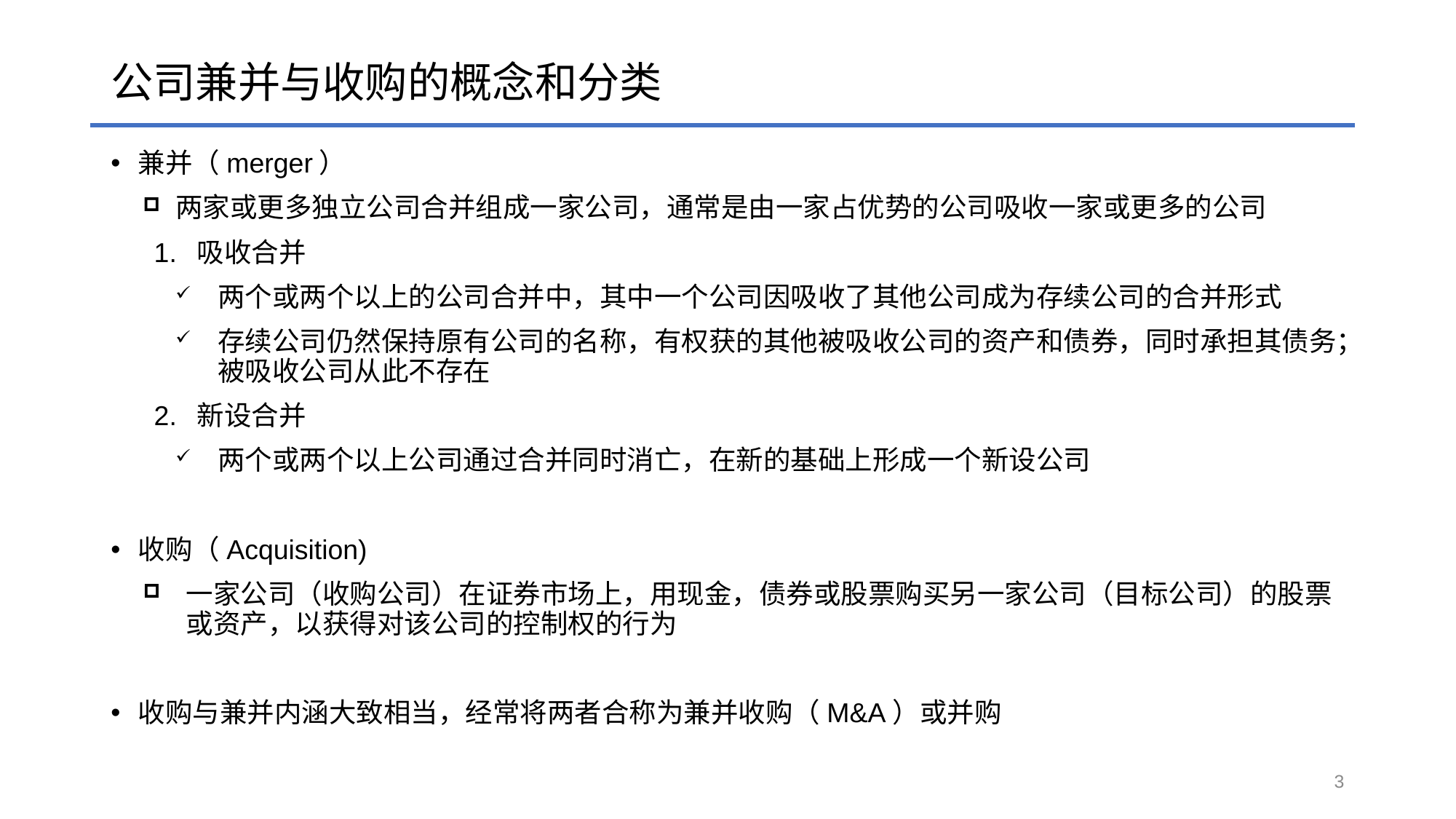

# 公司兼并与收购的概念和分类
兼并（merger）
两家或更多独立公司合并组成一家公司，通常是由一家占优势的公司吸收一家或更多的公司
吸收合并
两个或两个以上的公司合并中，其中一个公司因吸收了其他公司成为存续公司的合并形式
存续公司仍然保持原有公司的名称，有权获的其他被吸收公司的资产和债券，同时承担其债务；被吸收公司从此不存在
新设合并
两个或两个以上公司通过合并同时消亡，在新的基础上形成一个新设公司

收购（Acquisition)
一家公司（收购公司）在证券市场上，用现金，债券或股票购买另一家公司（目标公司）的股票或资产，以获得对该公司的控制权的行为

收购与兼并内涵大致相当，经常将两者合称为兼并收购（M&A）或并购
3